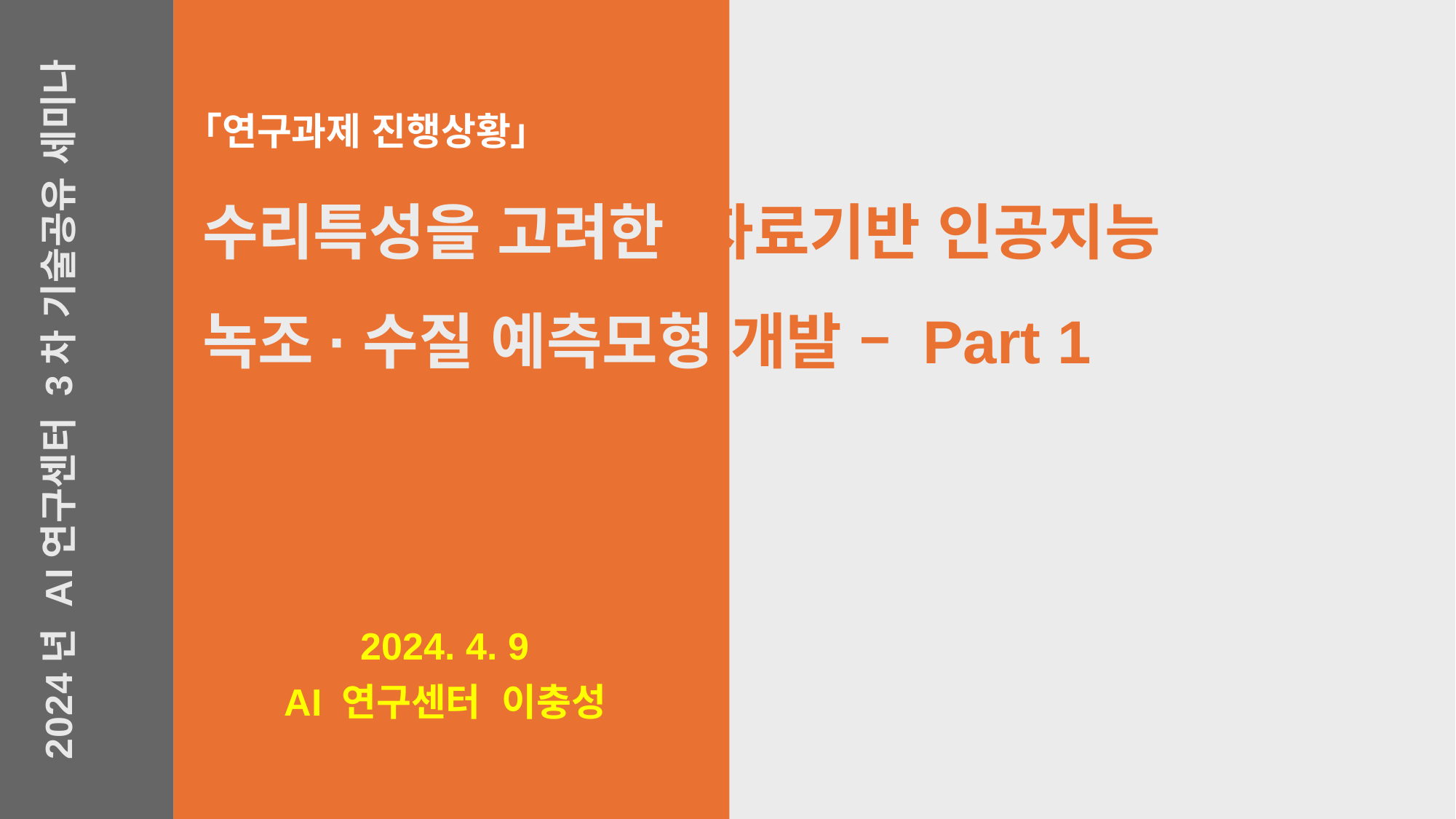

「연구과제 진행상황」
# 수리특성을 고려한  자료기반 인공지능 녹조·수질 예측모형 개발 – Part 1
2024년 AI연구센터 3차 기술공유 세미나
2024. 4. 9
AI 연구센터  이충성